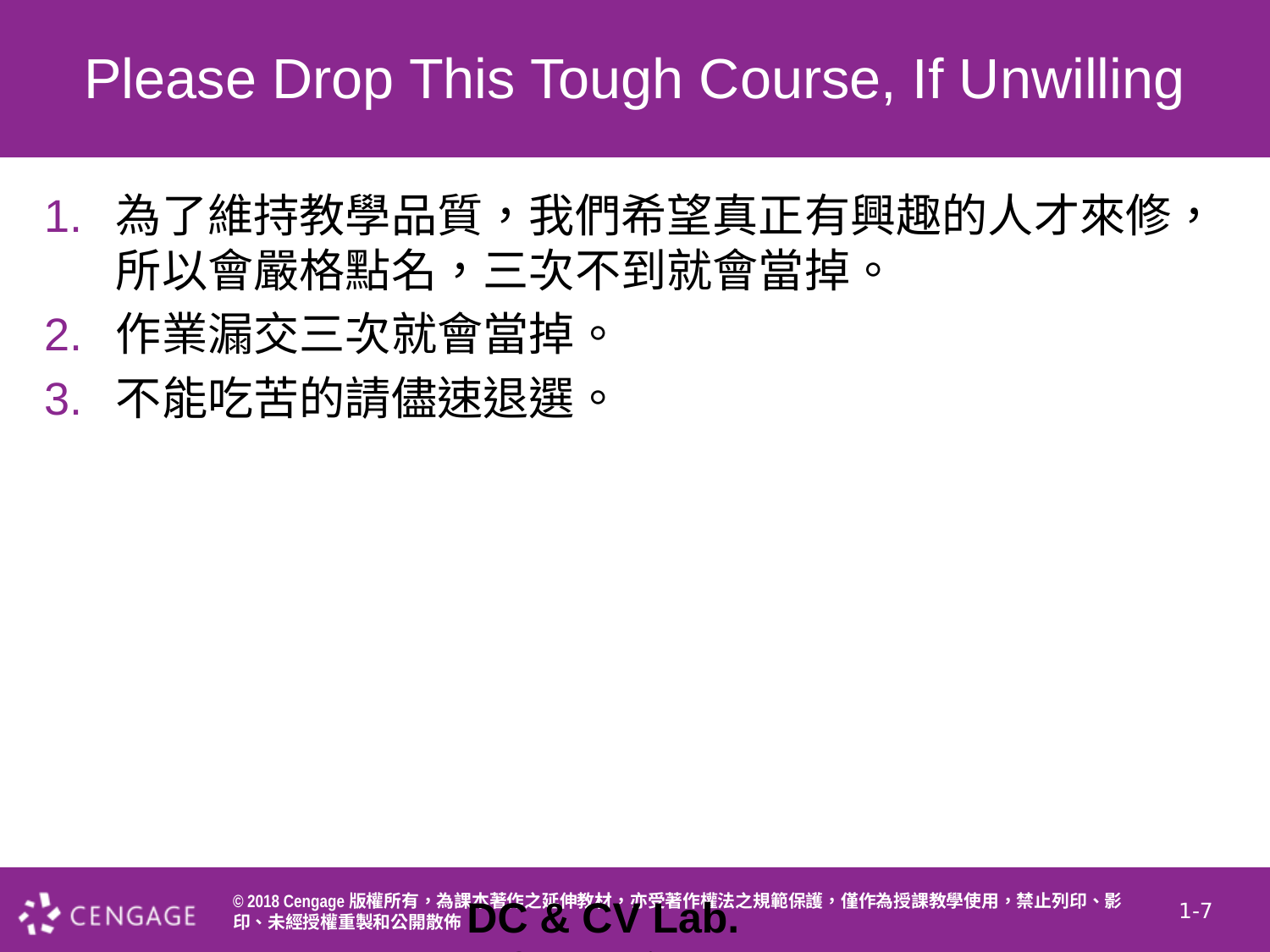

# Please Drop This Tough Course, If Unwilling
為了維持教學品質，我們希望真正有興趣的人才來修， 所以會嚴格點名，三次不到就會當掉。
作業漏交三次就會當掉。
不能吃苦的請儘速退選。

DC & CV Lab.
 CSIE NTU